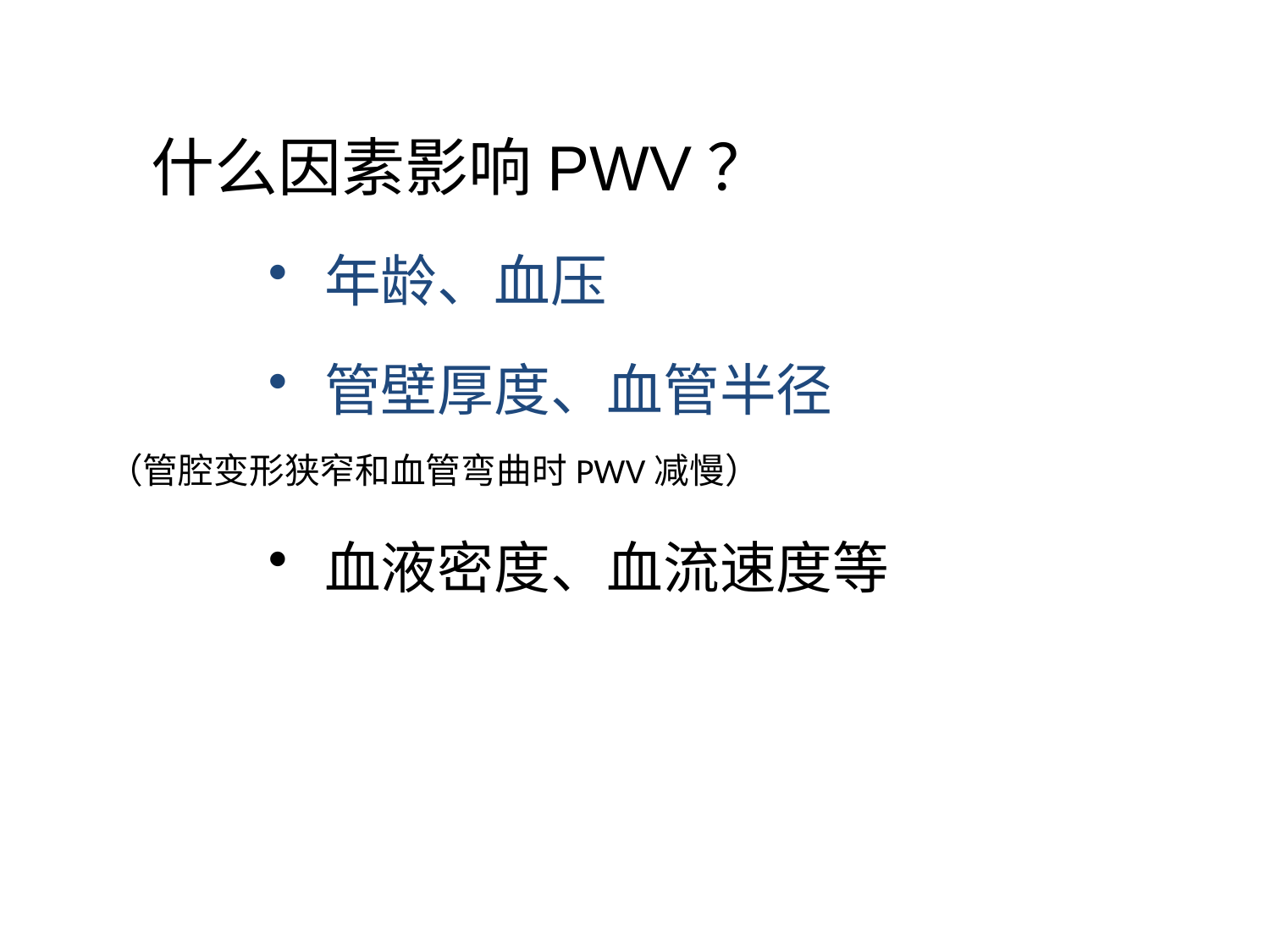

什么因素影响PWV？
 年龄、血压
 管壁厚度、血管半径
（管腔变形狭窄和血管弯曲时PWV减慢）
 血液密度、血流速度等